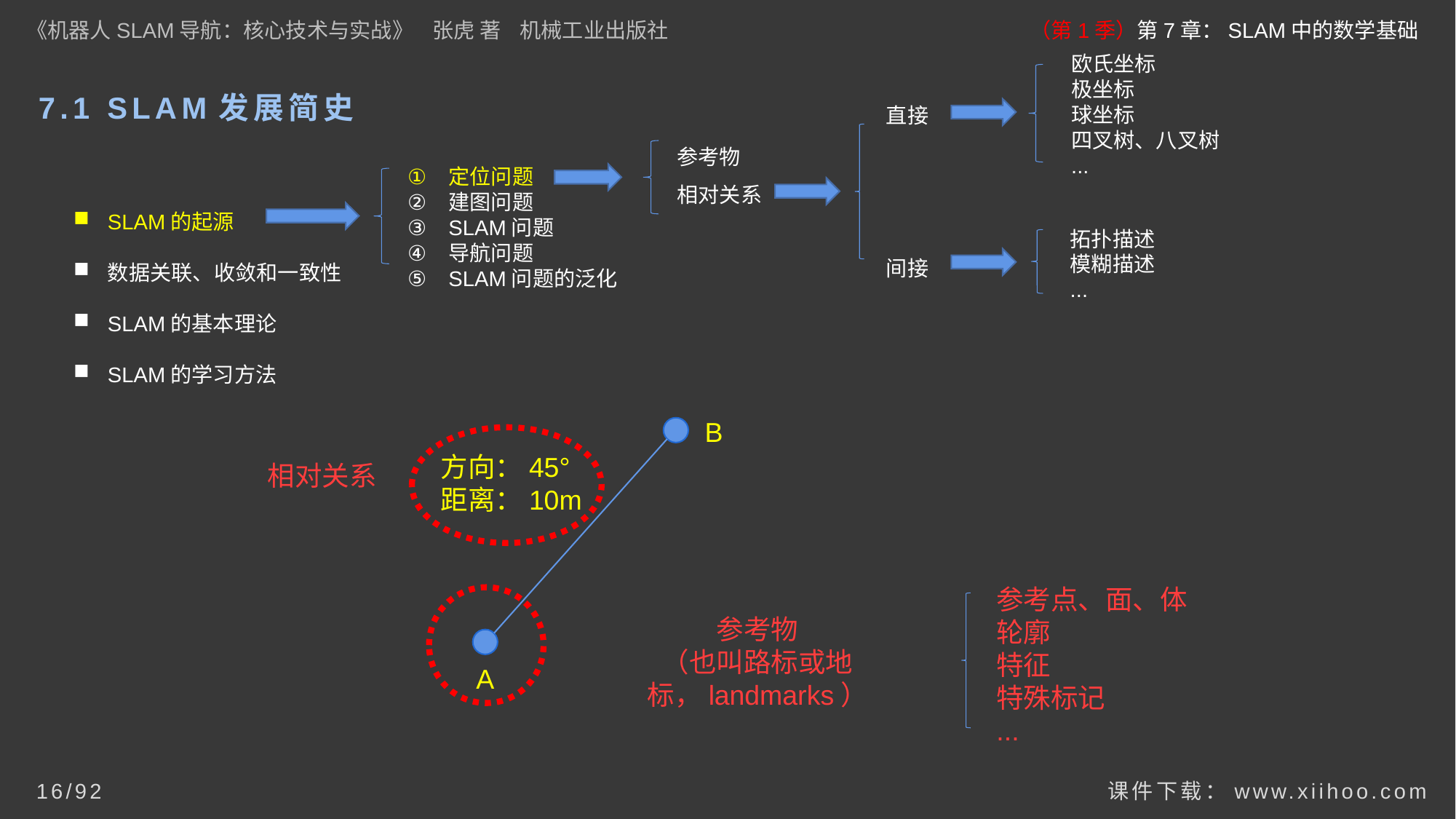

《机器人SLAM导航：核心技术与实战》    张虎 著    机械工业出版社
（第1季）第7章：SLAM中的数学基础
欧氏坐标
极坐标
球坐标
四叉树、八叉树
...

# 7.1 SLAM发展简史
直接

间接

参考物
相对关系

定位问题
建图问题
SLAM问题
导航问题
SLAM问题的泛化

SLAM的起源
数据关联、收敛和一致性
SLAM的基本理论
SLAM的学习方法

拓扑描述
模糊描述
...

B

方向：45°
距离：10m
相对关系
参考点、面、体
轮廓
特征
特殊标记
...

参考物
（也叫路标或地标，landmarks）

A
课件下载：www.xiihoo.com
16/92